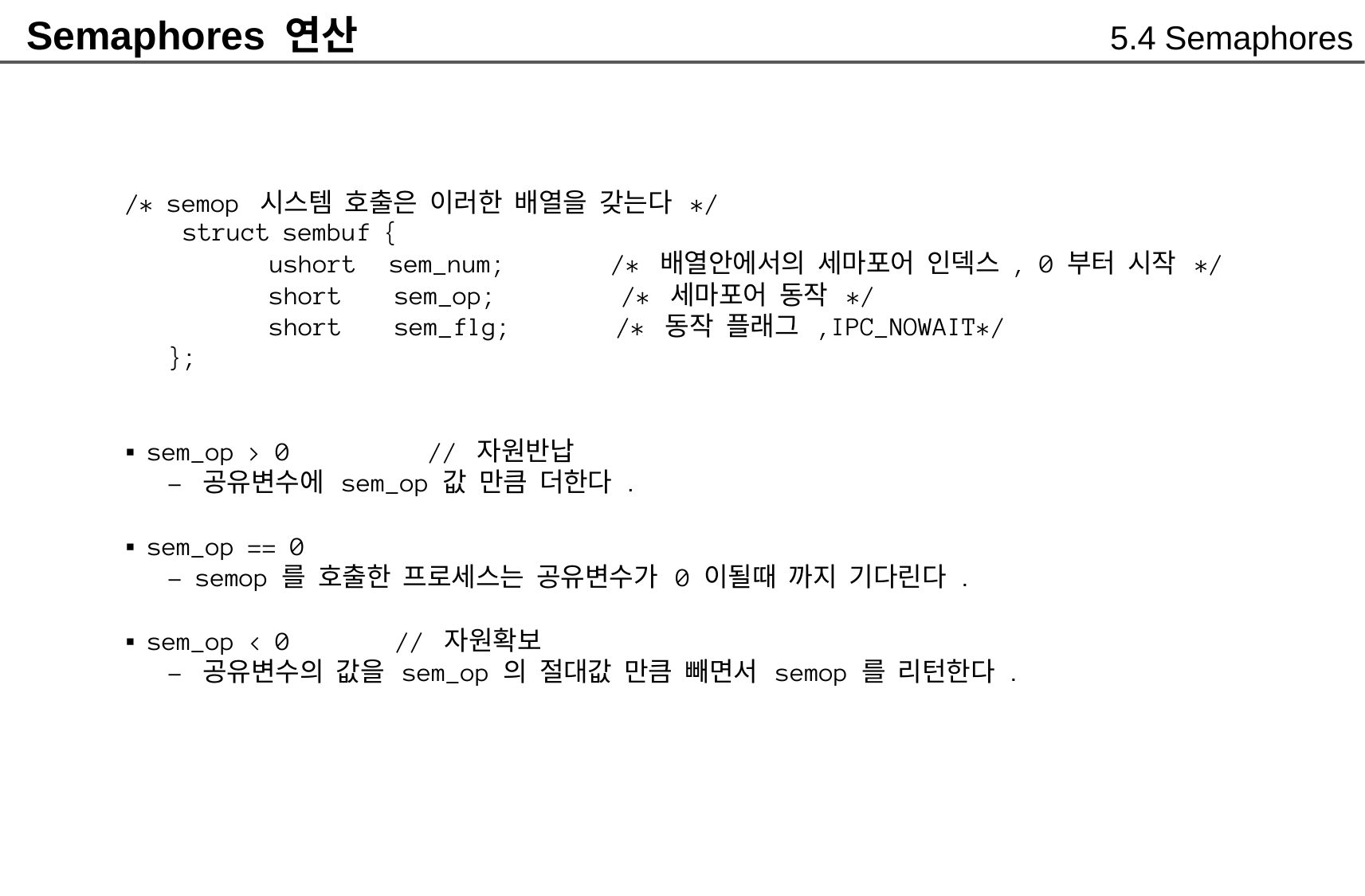

Semaphores 연산
5.4 Semaphores

/*  semop  시스템  호출은  이러한  배열을  갖는다  */
		struct  sembuf  {
			ushort     sem_num;                /*  배열안에서의  세마포어  인덱스 ,  0 부터  시작  */
			short        sem_op;                   /*  세마포어  동작  */
			short        sem_flg;                /*  동작  플래그  ,IPC_NOWAIT*/
	};

▪  sem_op  >  0                     //  자원반납
	-  공유변수에  sem_op 값  만큼  더한다 .

▪  sem_op  ==  0
	-  semop 를  호출한  프로세스는  공유변수가  0 이될때  까지  기다린다 .

▪  sem_op  <  0                //  자원확보
	-  공유변수의  값을  sem_op 의  절대값  만큼  빼면서  semop 를  리턴한다 .